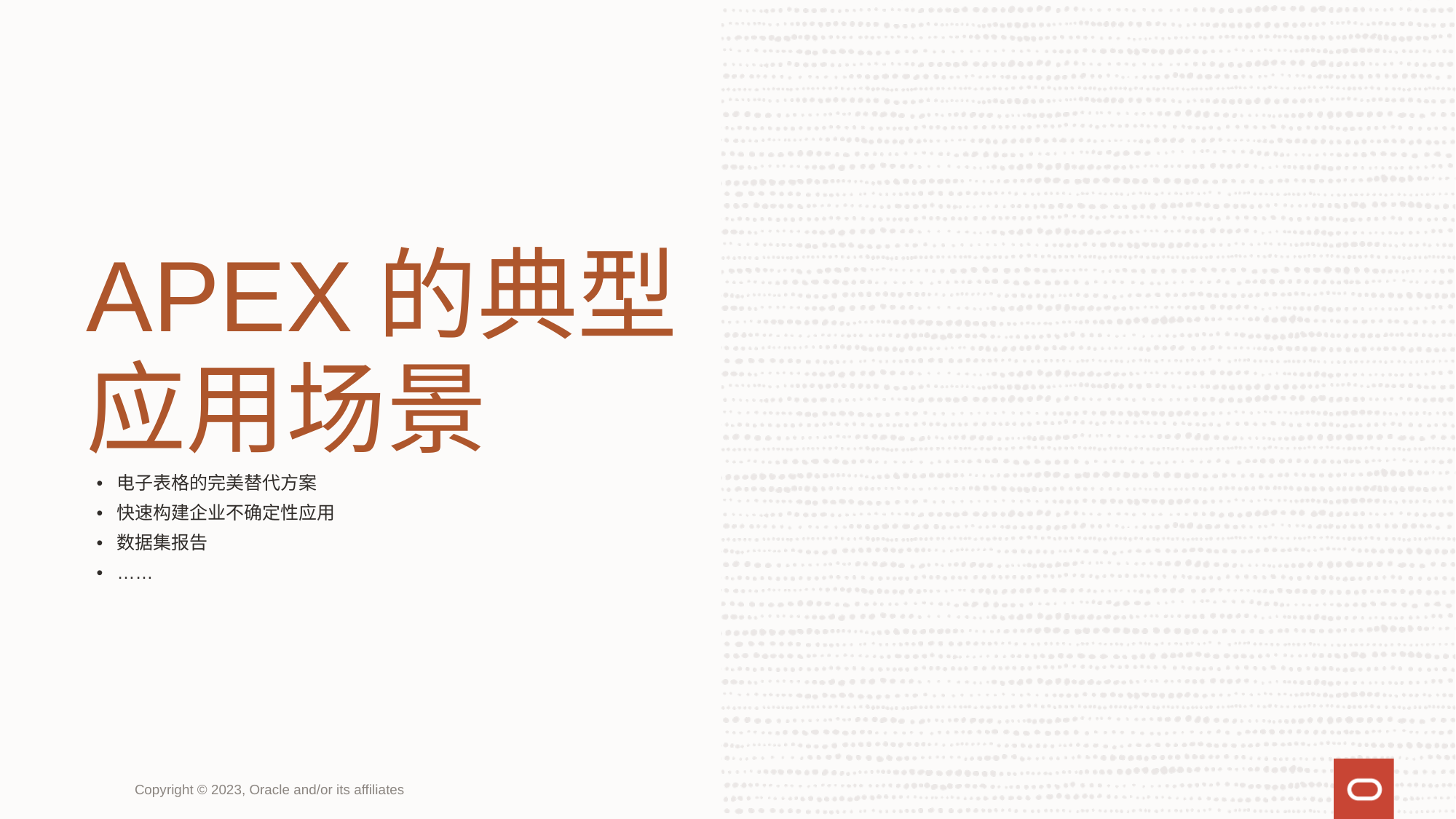

APEX的典型应用场景
电子表格的完美替代方案
快速构建企业不确定性应用
数据集报告
……

Copyright © 2023, Oracle and/or its affiliates